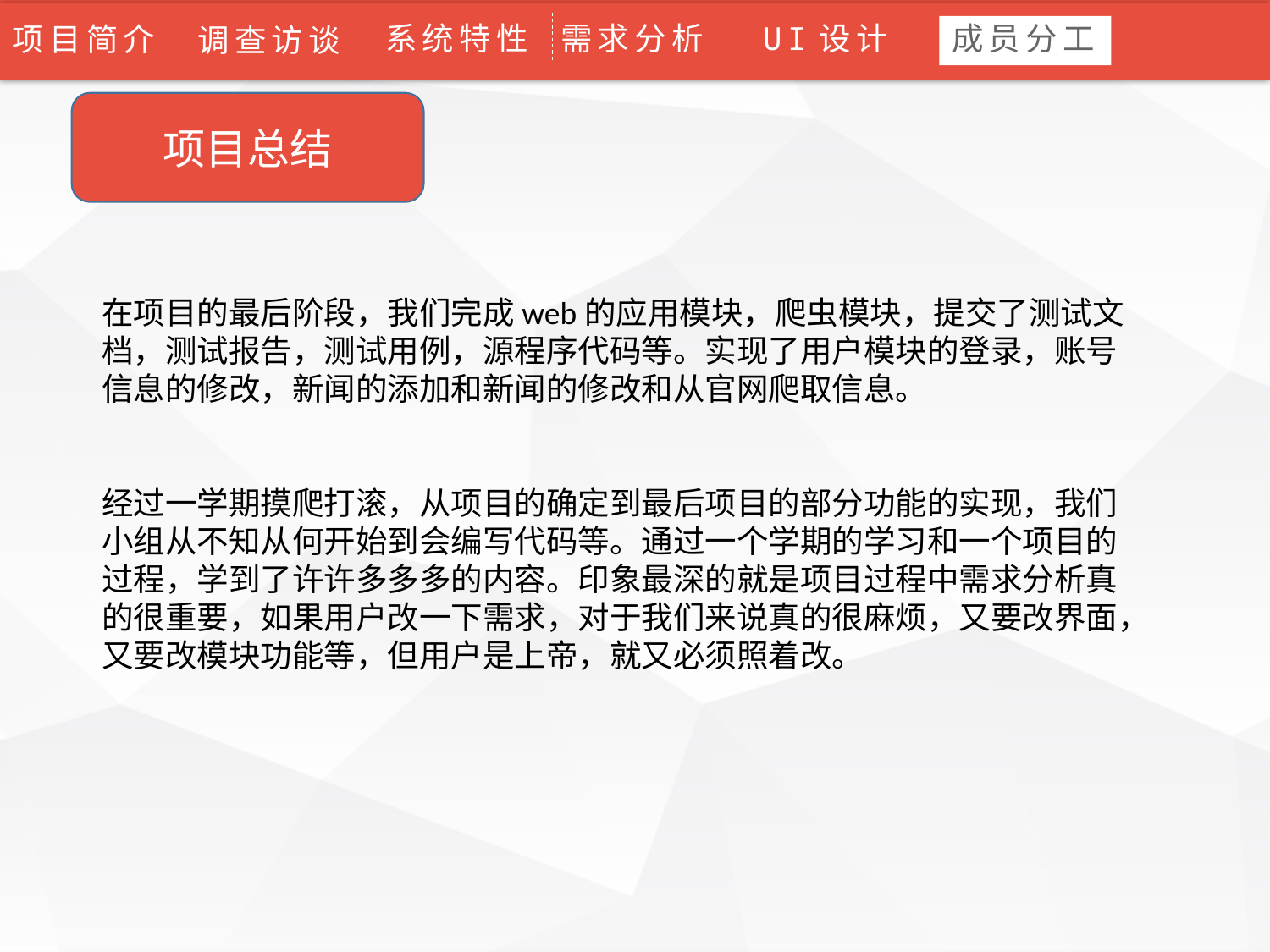

系统特性
UI设计
成员分工
需求分析
论文绪论
项目简介
研究背景
研究方法
研究结果
问题讨论
论文总结

调查访谈

项目总结
在项目的最后阶段，我们完成web的应用模块，爬虫模块，提交了测试文档，测试报告，测试用例，源程序代码等。实现了用户模块的登录，账号信息的修改，新闻的添加和新闻的修改和从官网爬取信息。

经过一学期摸爬打滚，从项目的确定到最后项目的部分功能的实现，我们小组从不知从何开始到会编写代码等。通过一个学期的学习和一个项目的过程，学到了许许多多多的内容。印象最深的就是项目过程中需求分析真的很重要，如果用户改一下需求，对于我们来说真的很麻烦，又要改界面，又要改模块功能等，但用户是上帝，就又必须照着改。